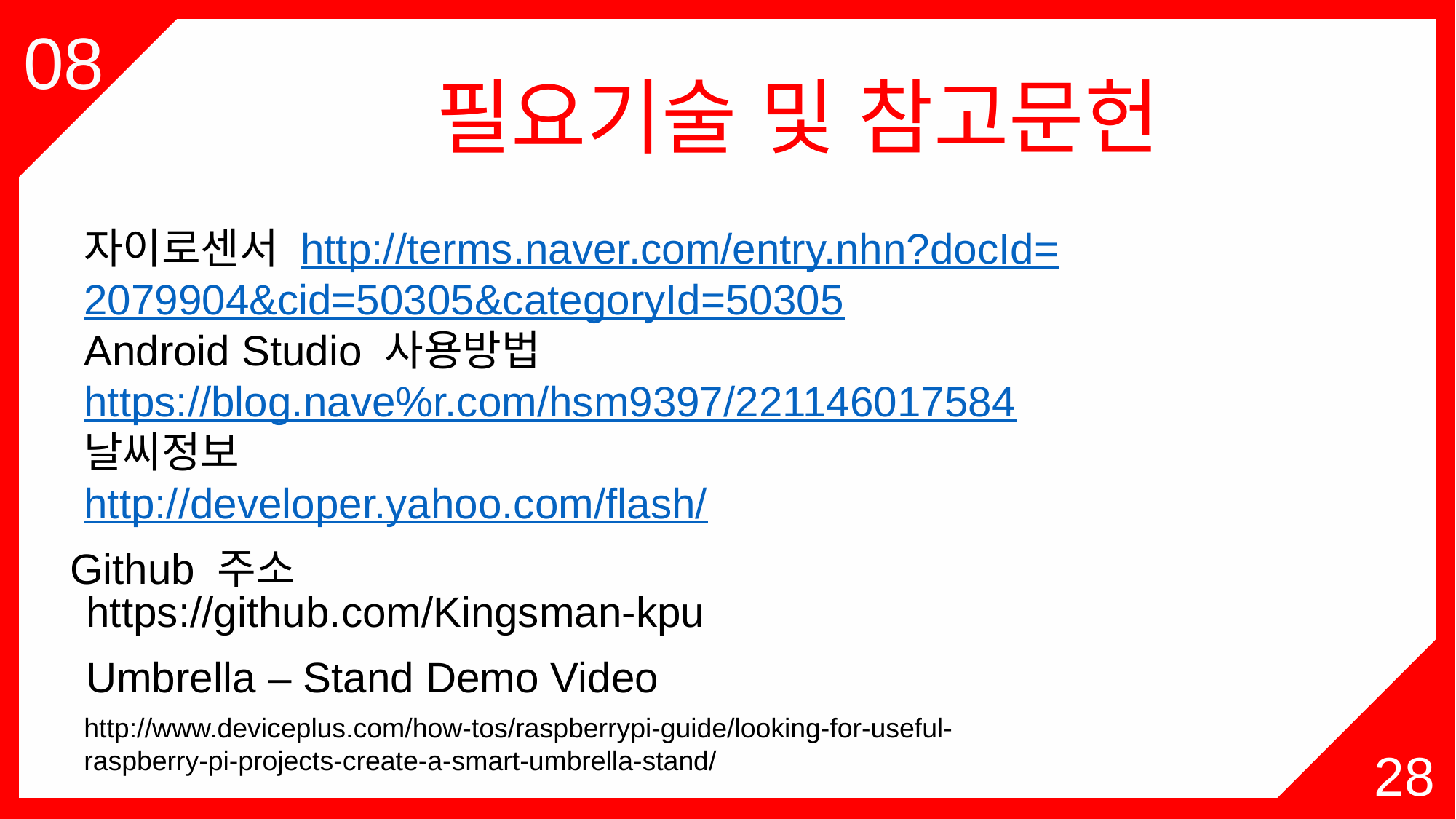

03
08
필요기술 및 참고문헌
자이로센서 http://terms.naver.com/entry.nhn?docId=
2079904&cid=50305&categoryId=50305
Android Studio 사용방법 https://blog.nave%r.com/hsm9397/221146017584
날씨정보
http://developer.yahoo.com/flash/
Github 주소

https://github.com/Kingsman-kpu

Umbrella – Stand Demo Video
http://www.deviceplus.com/how-tos/raspberrypi-guide/looking-for-useful-raspberry-pi-projects-create-a-smart-umbrella-stand/
28